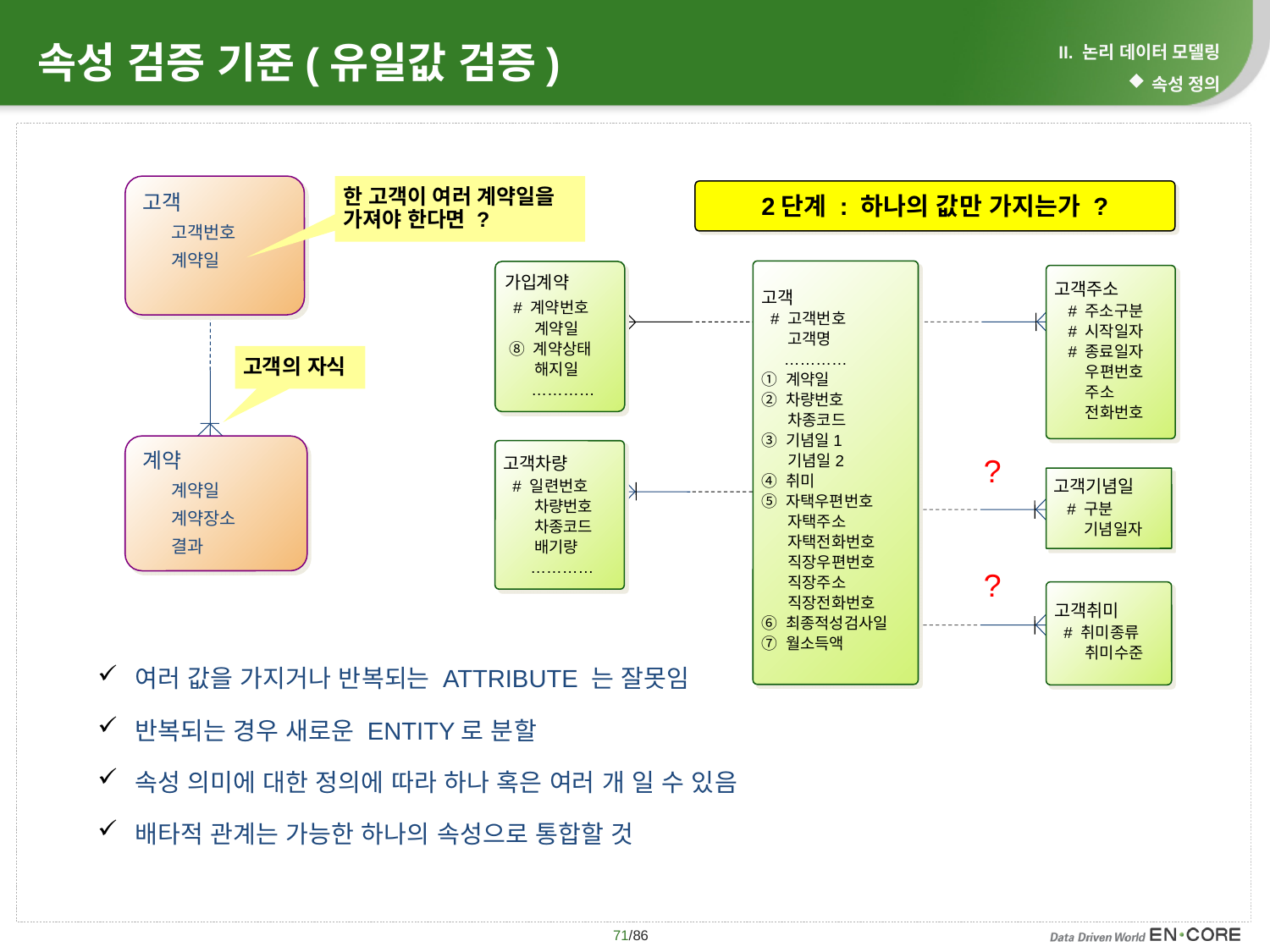

# 속성 검증 기준(유일값 검증)
II. 논리 데이터 모델링
속성 정의
고객
     고객번호
     계약일

계약
     계약일
     계약장소
     결과
한 고객이 여러 계약일을 가져야 한다면 ?
2단계 : 하나의 값만 가지는가 ?
고객
  # 고객번호
     고객명
     …………
① 계약일
② 차량번호
     차종코드
③ 기념일1
     기념일2
④ 취미
⑤ 자택우편번호
     자택주소
     자택전화번호
     직장우편번호
     직장주소
     직장전화번호
⑥ 최종적성검사일
⑦ 월소득액
가입계약
  # 계약번호
      계약일
 ⑧ 계약상태
      해지일
      …………
고객주소
   # 주소구분
   # 시작일자
   # 종료일자
      우편번호
      주소
      전화번호

고객차량
  # 일련번호
      차량번호
      차종코드
      배기량
      …………
?

고객기념일
   # 구분
      기념일자

?
고객취미
  # 취미종류
      취미수준

고객의 자식
여러 값을 가지거나 반복되는 ATTRIBUTE 는 잘못임
반복되는 경우 새로운 ENTITY로 분할
속성 의미에 대한 정의에 따라 하나 혹은 여러 개 일 수 있음
배타적 관계는 가능한 하나의 속성으로 통합할 것